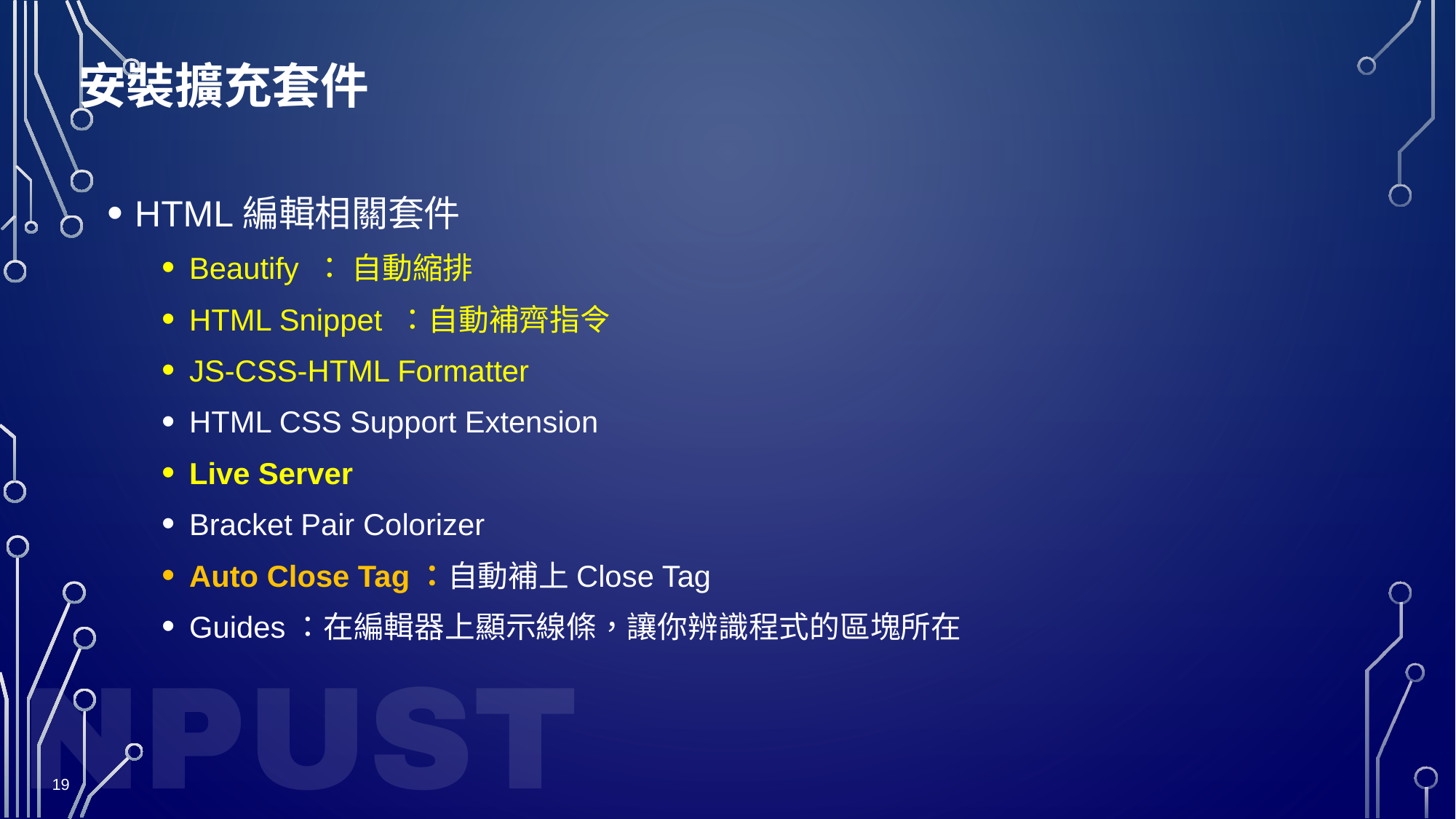

# 安裝擴充套件
HTML編輯相關套件
Beautify ： 自動縮排
HTML Snippet ：自動補齊指令
JS-CSS-HTML Formatter
HTML CSS Support Extension
Live Server
Bracket Pair Colorizer
Auto Close Tag：自動補上Close Tag
Guides：在編輯器上顯示線條，讓你辨識程式的區塊所在
19